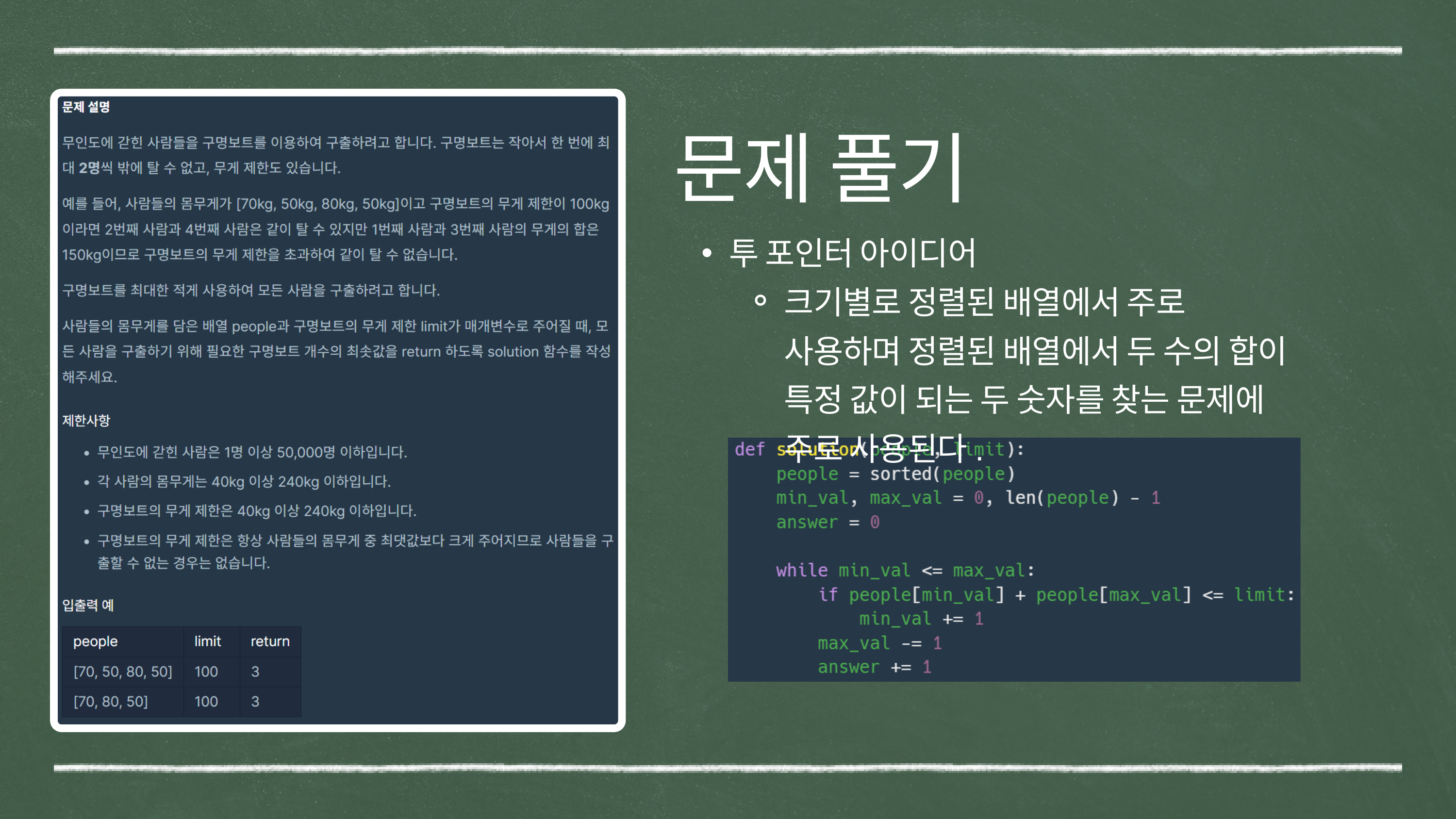

문제 풀기
투 포인터 아이디어
크기별로 정렬된 배열에서 주로 사용하며 정렬된 배열에서 두 수의 합이 특정 값이 되는 두 숫자를 찾는 문제에 주로 사용된다.